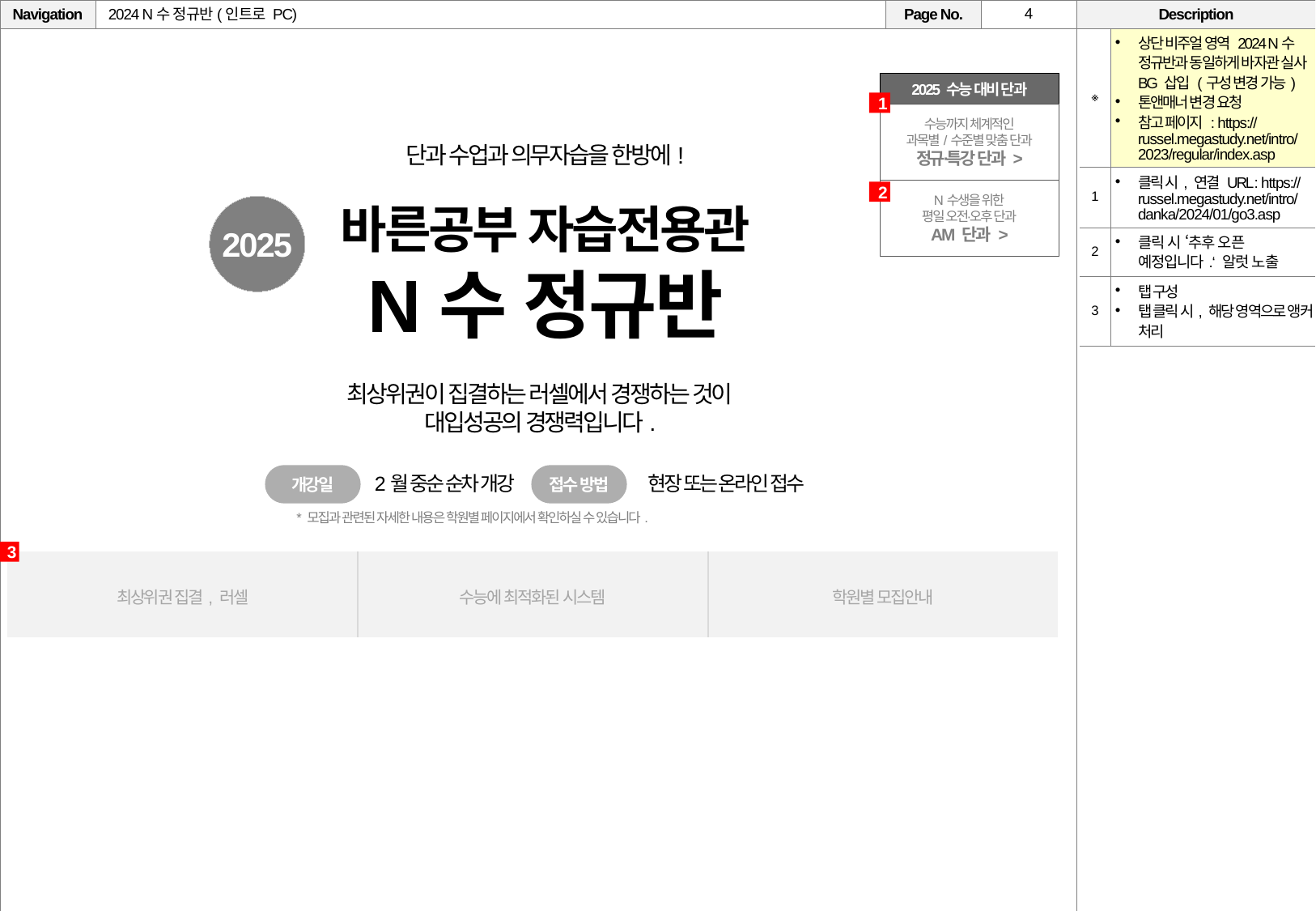

# 2024 N수 정규반(인트로 PC)
| ※ | 상단 비주얼 영역 2024 N수 정규반과 동일하게 바자관 실사 BG 삽입 (구성 변경 가능) 톤앤매너 변경 요청 참고 페이지 : https://russel.megastudy.net/intro/2023/regular/index.asp |
| --- | --- |
| 1 | 클릭 시, 연결 URL : https://russel.megastudy.net/intro/danka/2024/01/go3.asp |
| 2 | 클릭 시 ‘추후 오픈 예정입니다.‘ 알럿 노출 |
| 3 | 탭 구성 탭 클릭 시, 해당 영역으로 앵커 처리 |
2025 수능 대비 단과
1
수능까지 체계적인
과목별/수준별 맞춤 단과
정규∙특강 단과 >
단과 수업과 의무자습을 한방에!
N수생을 위한
평일 오전∙오후 단과
AM 단과 >
2
바른공부 자습전용관
N수 정규반
2025
최상위권이 집결하는 러셀에서 경쟁하는 것이
대입성공의 경쟁력입니다.
개강일
2월 중순 순차 개강
접수 방법
현장 또는 온라인 접수
* 모집과 관련된 자세한 내용은 학원별 페이지에서 확인하실 수 있습니다.
3
| 최상위권 집결, 러셀 | 수능에 최적화된 시스템 | 학원별 모집안내 |
| --- | --- | --- |